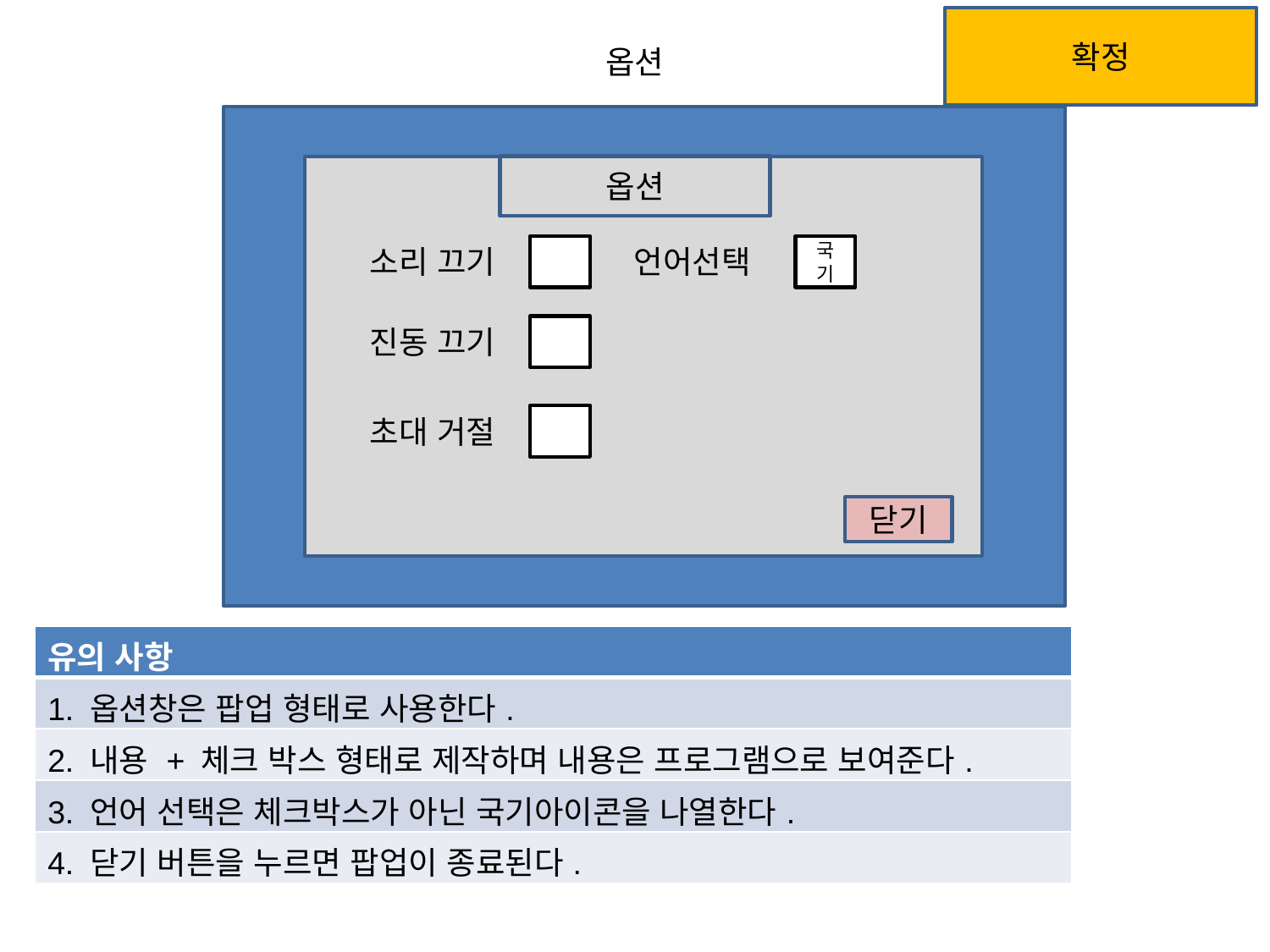

확정
옵션

옵션

소리 끄기

언어선택
국기
진동 끄기

초대 거절

닫기
| 유의 사항 |
| --- |
| 1. 옵션창은 팝업 형태로 사용한다. |
| 2. 내용 + 체크 박스 형태로 제작하며 내용은 프로그램으로 보여준다. |
| 3. 언어 선택은 체크박스가 아닌 국기아이콘을 나열한다. |
| 4. 닫기 버튼을 누르면 팝업이 종료된다. |